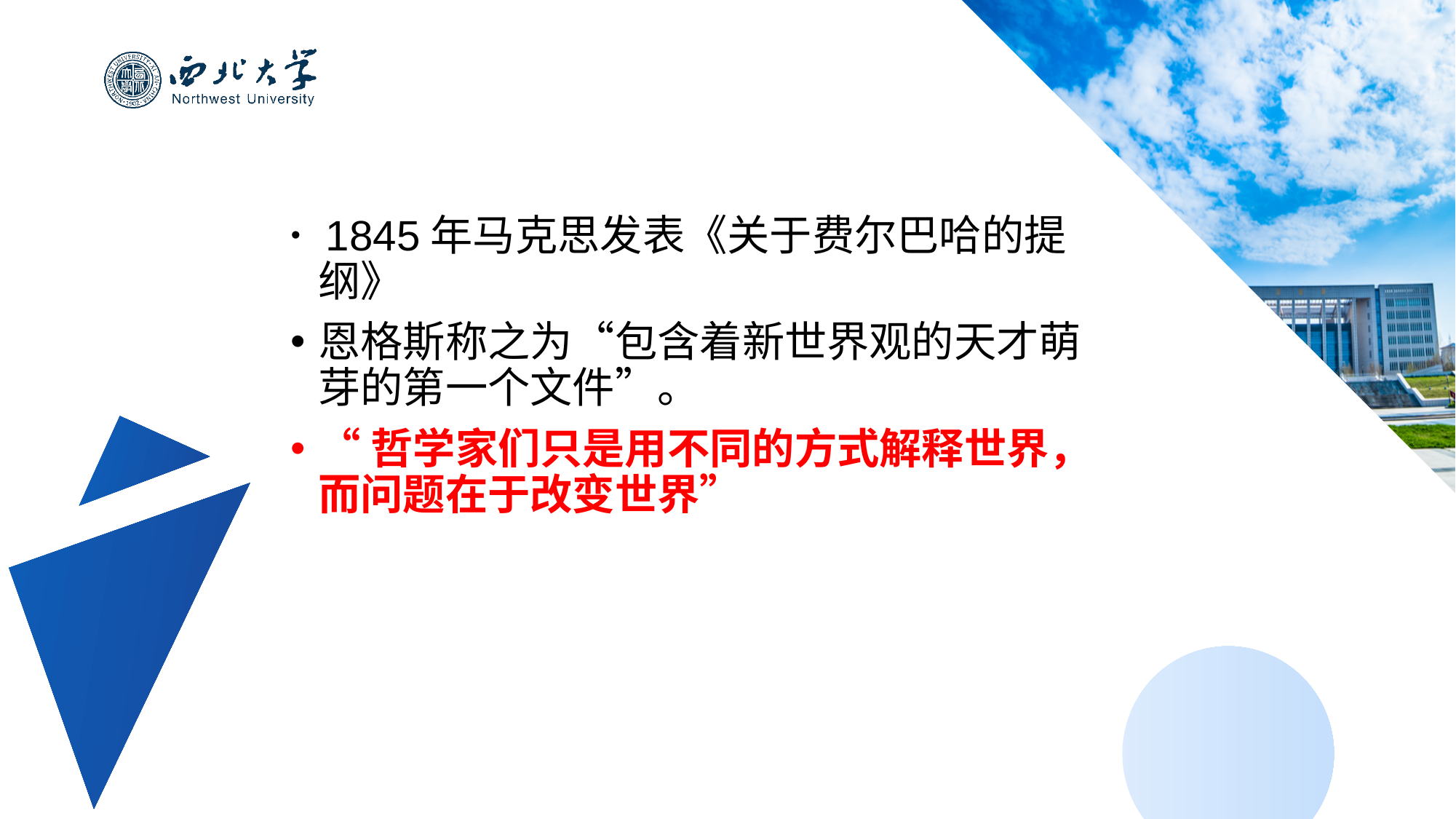

1845年马克思发表《关于费尔巴哈的提纲》
恩格斯称之为“包含着新世界观的天才萌芽的第一个文件”。
“哲学家们只是用不同的方式解释世界，而问题在于改变世界”